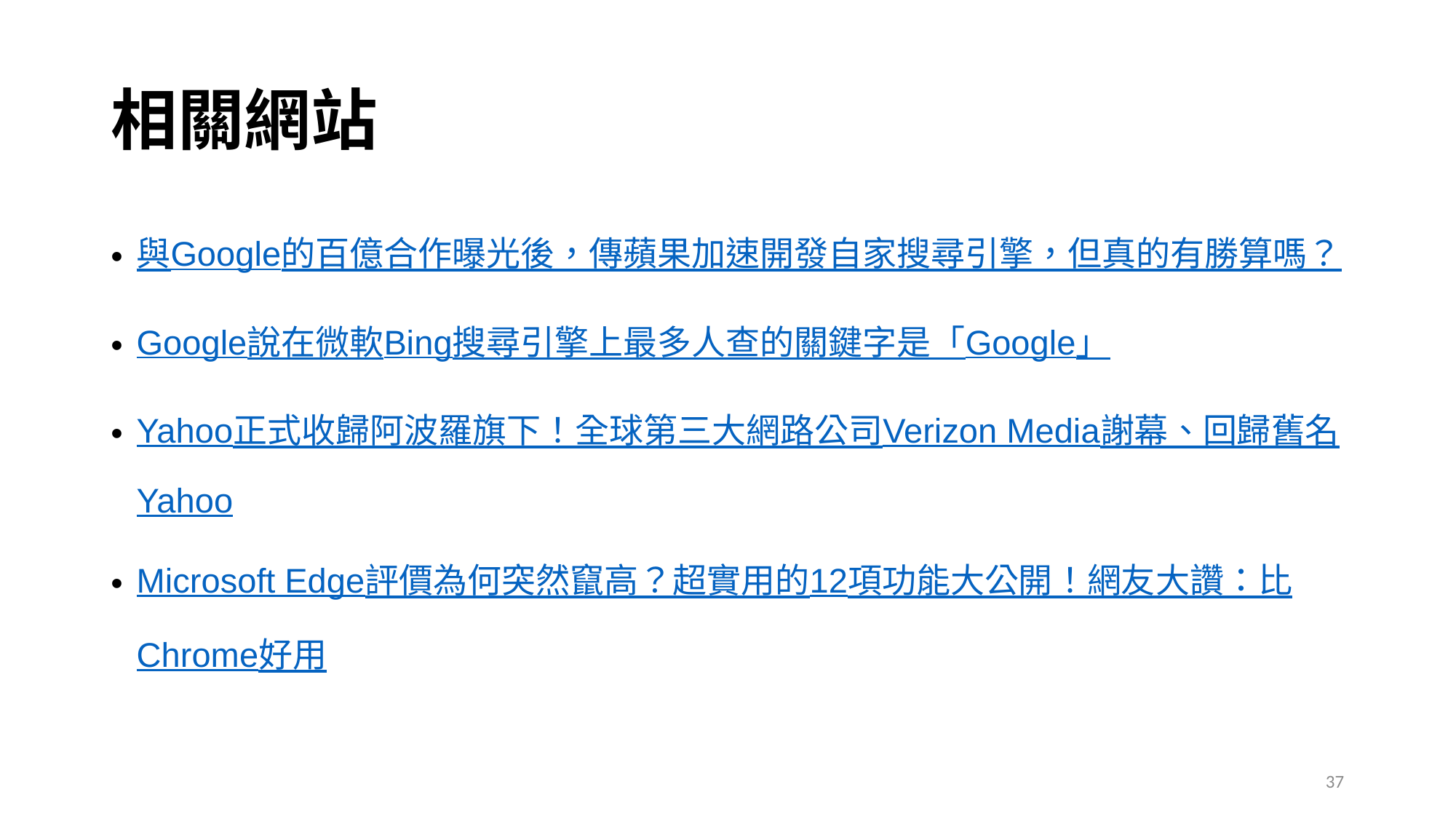

# 相關網站
與Google的百億合作曝光後，傳蘋果加速開發自家搜尋引擎，但真的有勝算嗎？
Google說在微軟Bing搜尋引擎上最多人查的關鍵字是「Google」
Yahoo正式收歸阿波羅旗下！全球第三大網路公司Verizon Media謝幕、回歸舊名Yahoo
Microsoft Edge評價為何突然竄高？超實用的12項功能大公開！網友大讚：比Chrome好用

37